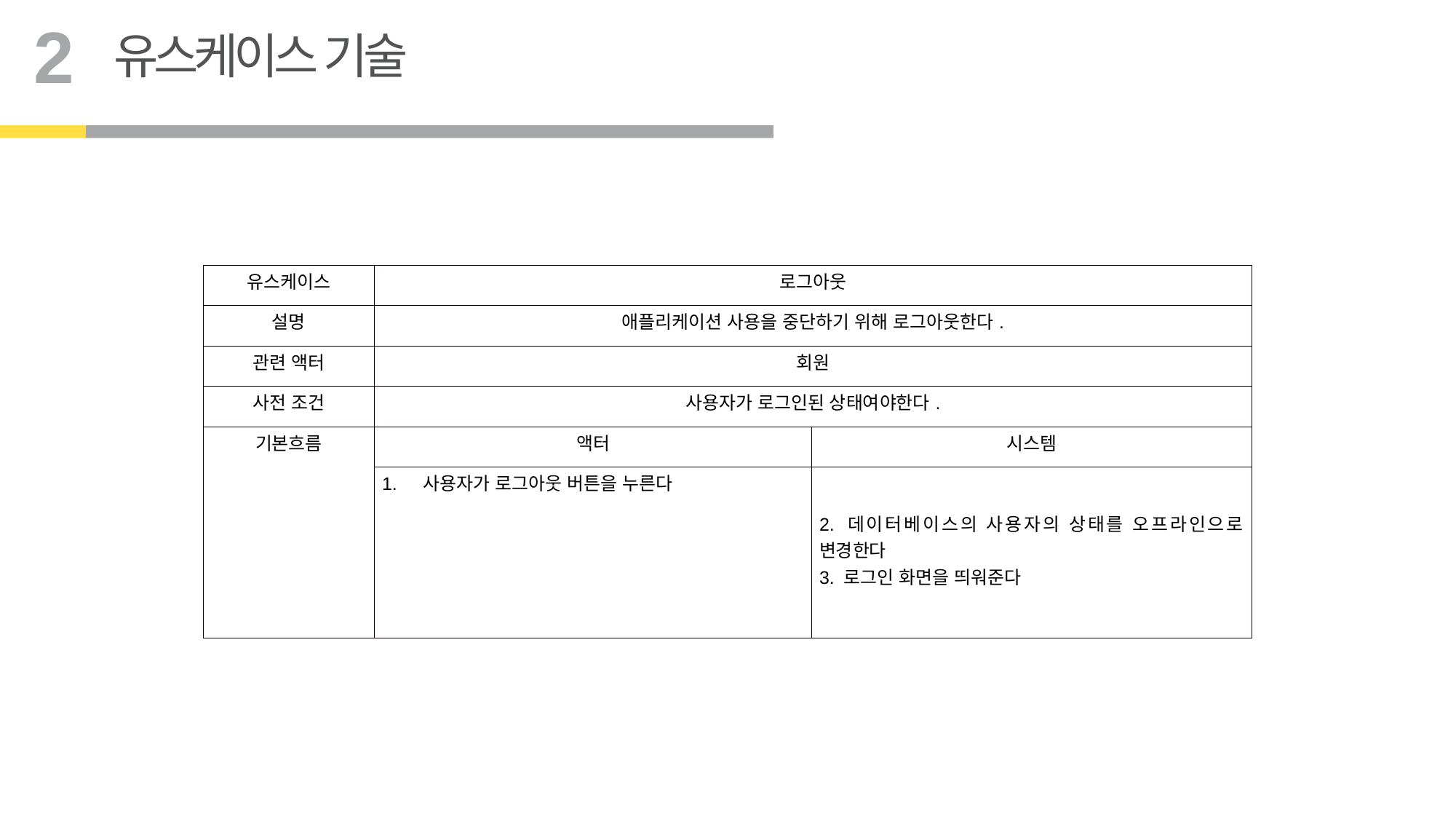

2
유스케이스 기술

| 유스케이스 | 로그아웃 |  |
| --- | --- | --- |
| 설명 | 애플리케이션 사용을 중단하기 위해 로그아웃한다. |  |
| 관련 액터 | 회원 |  |
| 사전 조건 | 사용자가 로그인된 상태여야한다. |  |
| 기본흐름 | 액터 | 시스템 |
|  | 사용자가 로그아웃 버튼을 누른다 | 2. 데이터베이스의 사용자의 상태를 오프라인으로 변경한다 3. 로그인 화면을 띄워준다 |